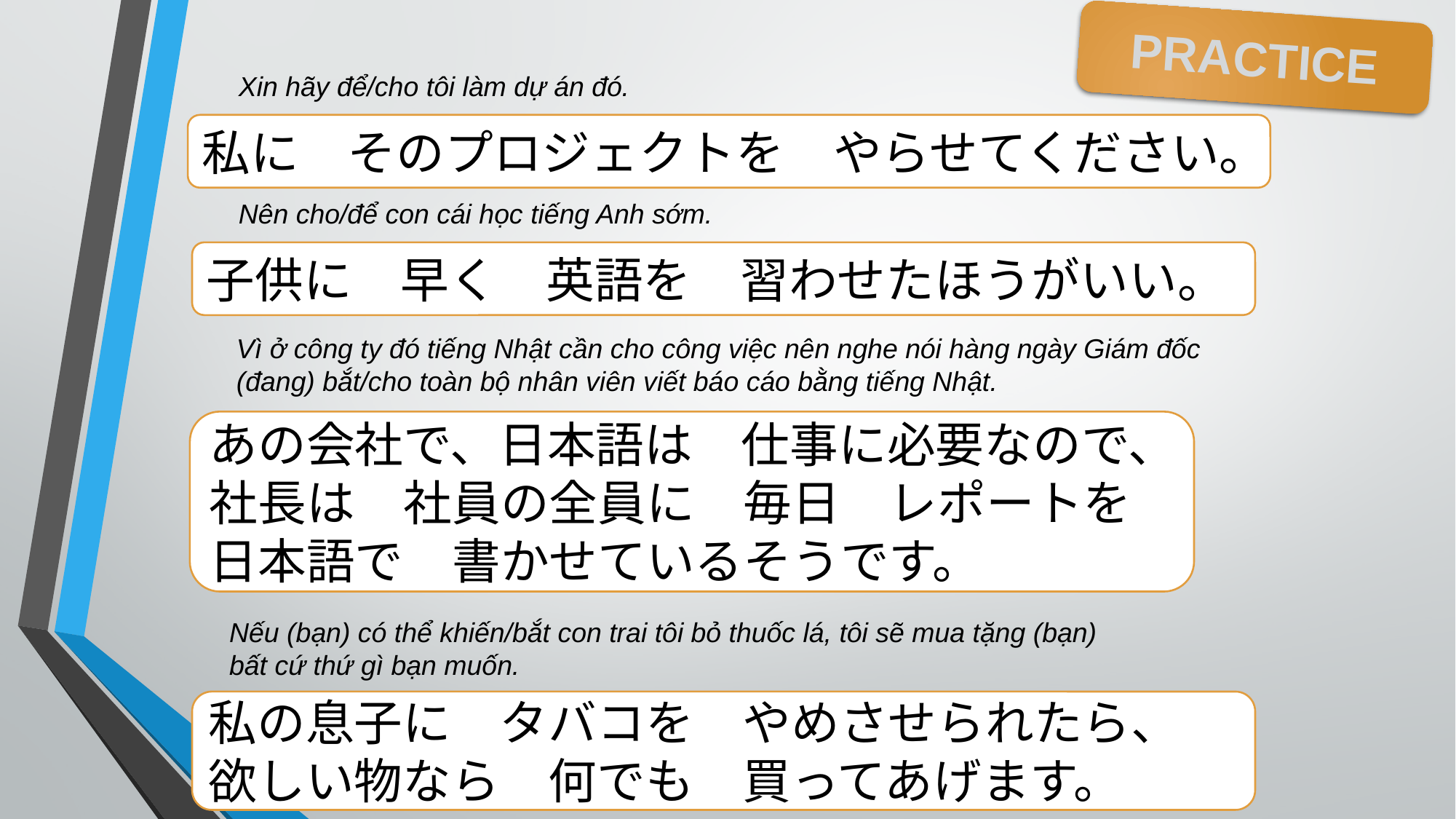

PRACTICE
Xin hãy để/cho tôi làm dự án đó.
私に　そのプロジェクトを　やらせてください。
Nên cho/để con cái học tiếng Anh sớm.
子供に　早く　英語を　習わせたほうがいい。
Vì ở công ty đó tiếng Nhật cần cho công việc nên nghe nói hàng ngày Giám đốc (đang) bắt/cho toàn bộ nhân viên viết báo cáo bằng tiếng Nhật.
あの会社で、日本語は　仕事に必要なので、
社長は　社員の全員に　毎日　レポートを
日本語で　書かせているそうです。
Nếu (bạn) có thể khiến/bắt con trai tôi bỏ thuốc lá, tôi sẽ mua tặng (bạn) bất cứ thứ gì bạn muốn.
私の息子に　タバコを　やめさせられたら、
欲しい物なら　何でも　買ってあげます。